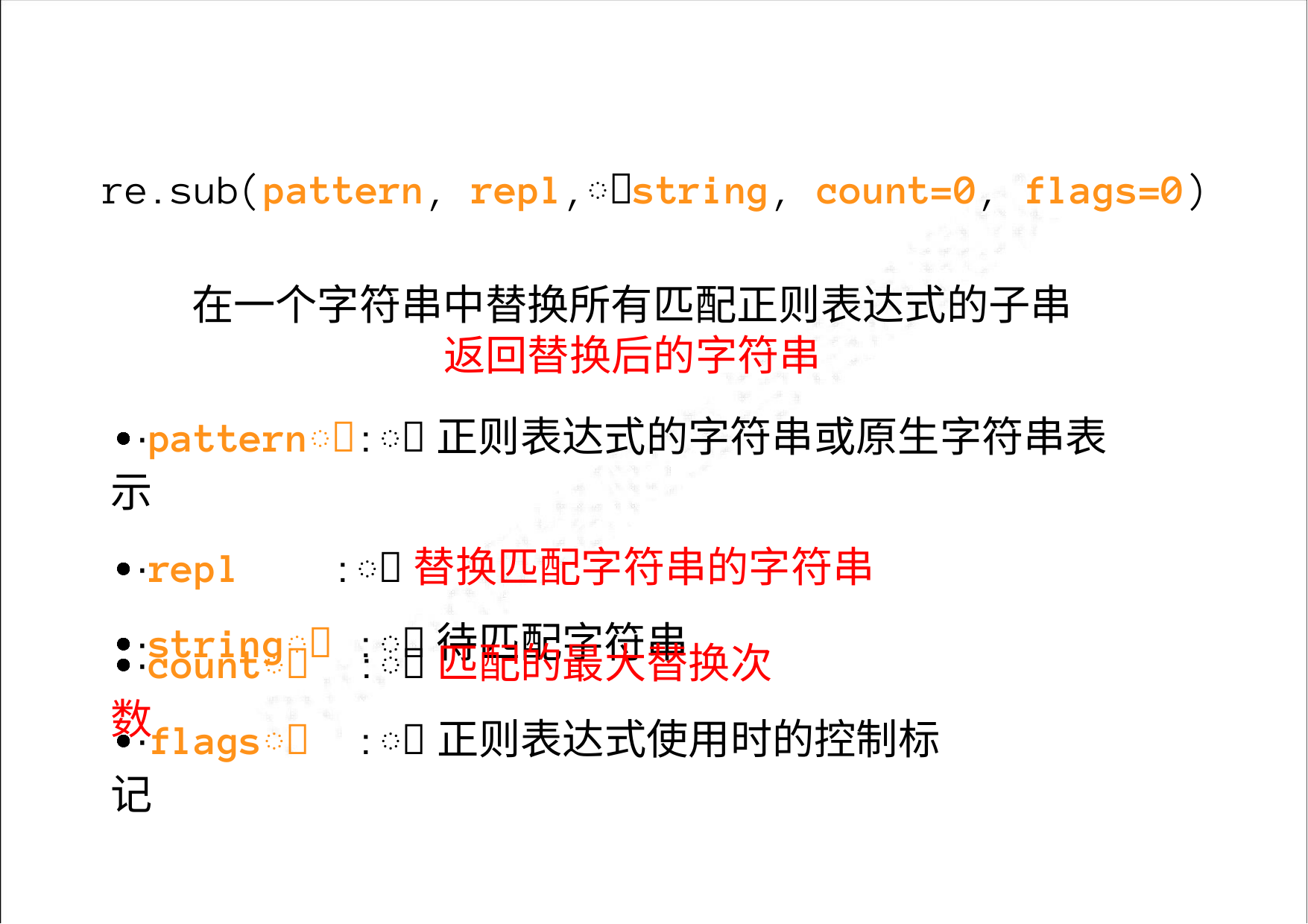

re.sub(pattern, repl,ꢀstring, count=0, flags=0)
在一个字符串中替换所有匹配正则表达式的子串
返回替换后的字符串
∙ꢀpatternꢀ:ꢀ正则表达式的字符串或原生字符串表示
∙ꢀrepl :ꢀ替换匹配字符串的字符串
∙ꢀstringꢀ :ꢀ待匹配字符串
∙ꢀcountꢀ :ꢀ匹配的最大替换次数
∙ꢀflagsꢀ :ꢀ正则表达式使用时的控制标记